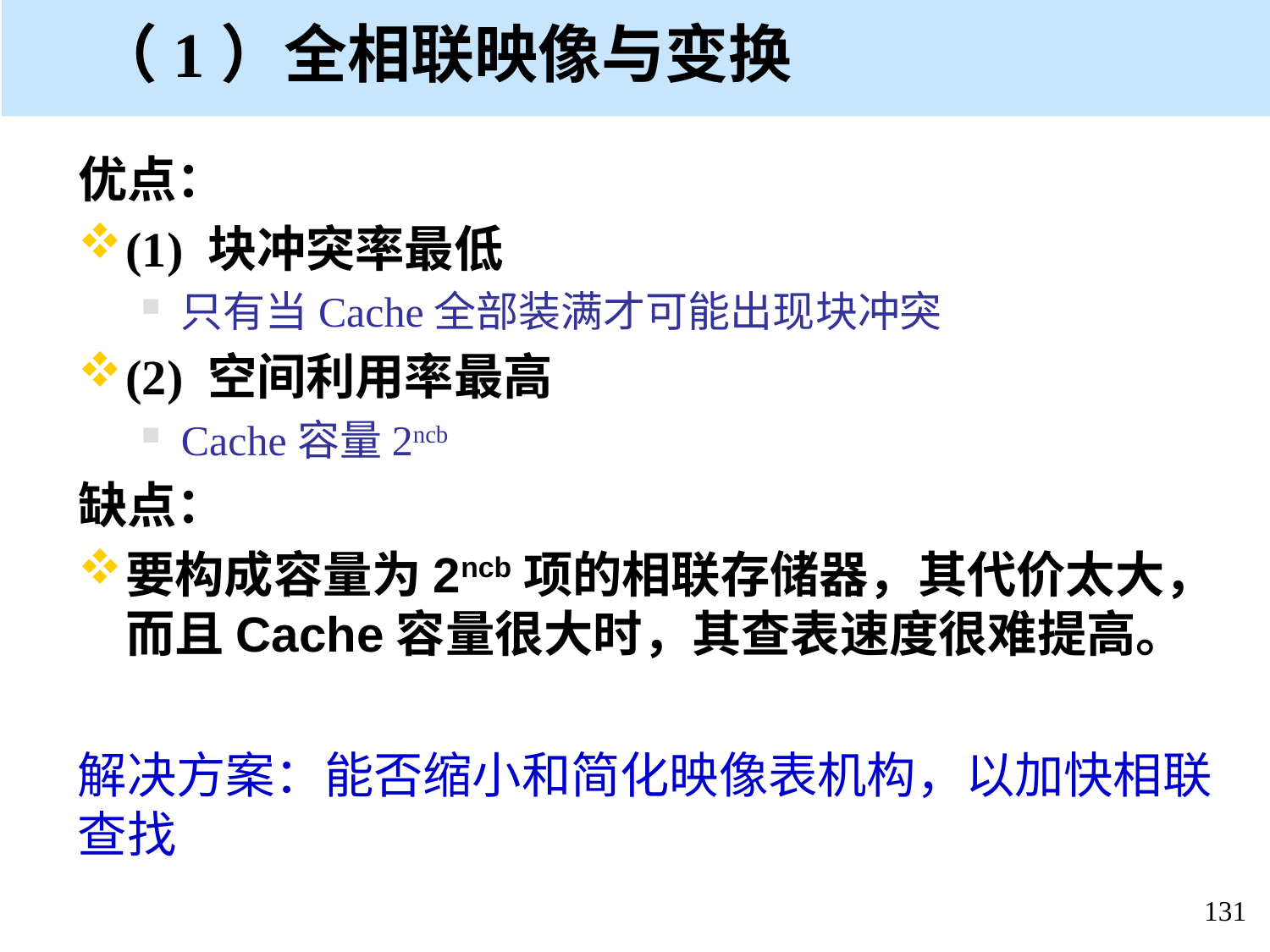

# （1）全相联映像与变换
优点：
(1) 块冲突率最低
只有当Cache全部装满才可能出现块冲突
(2) 空间利用率最高
Cache容量2ncb
缺点：
要构成容量为2ncb项的相联存储器，其代价太大，而且Cache容量很大时，其查表速度很难提高。

解决方案：能否缩小和简化映像表机构，以加快相联查找